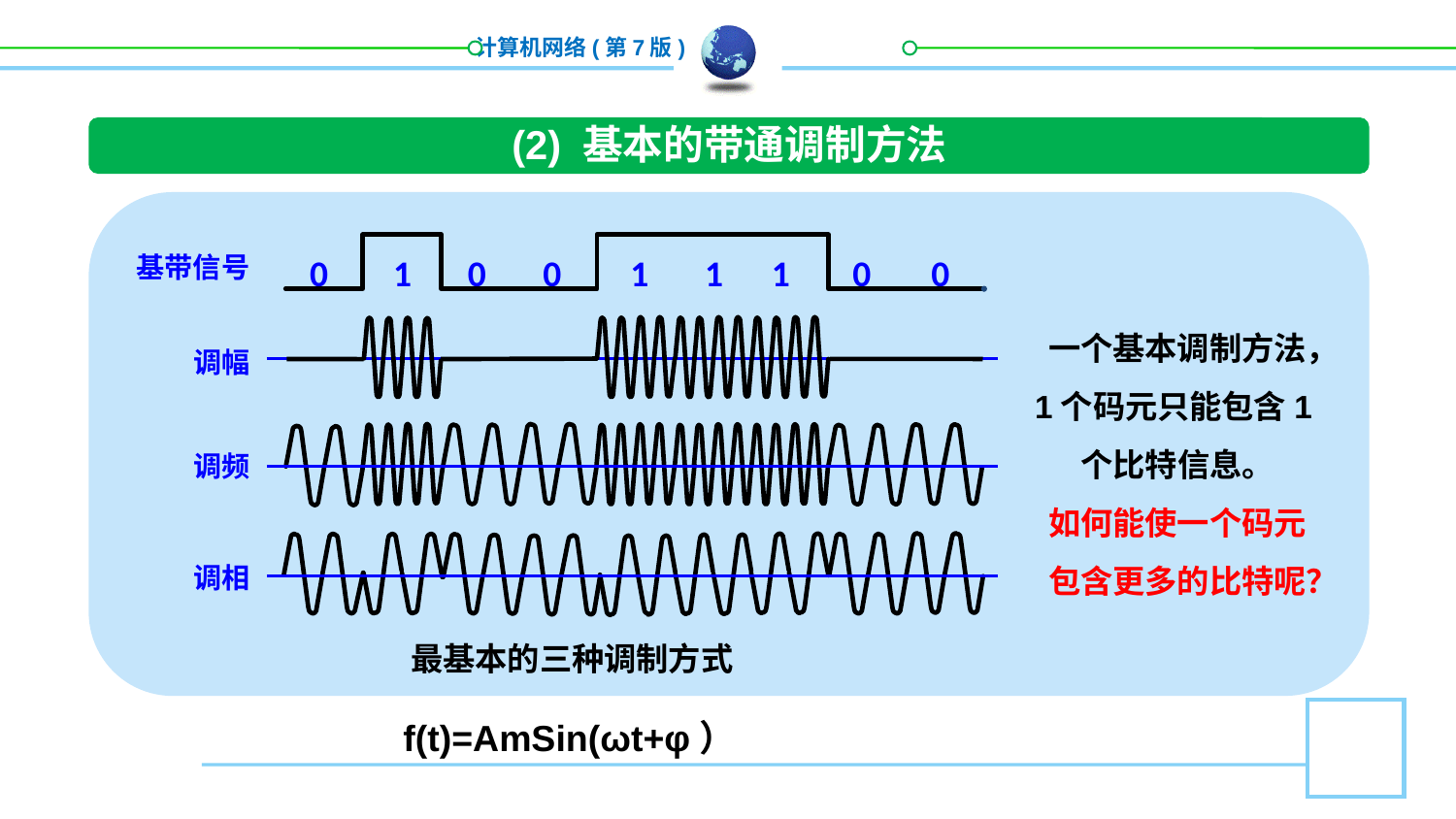

(2) 基本的带通调制方法

基带信号
0
1
0
0
1
1
1
0
0

一个基本调制方法，1个码元只能包含1个比特信息。
如何能使一个码元包含更多的比特呢？

调幅

调频

调相
最基本的三种调制方式
f(t)=AmSin(ωt+φ）